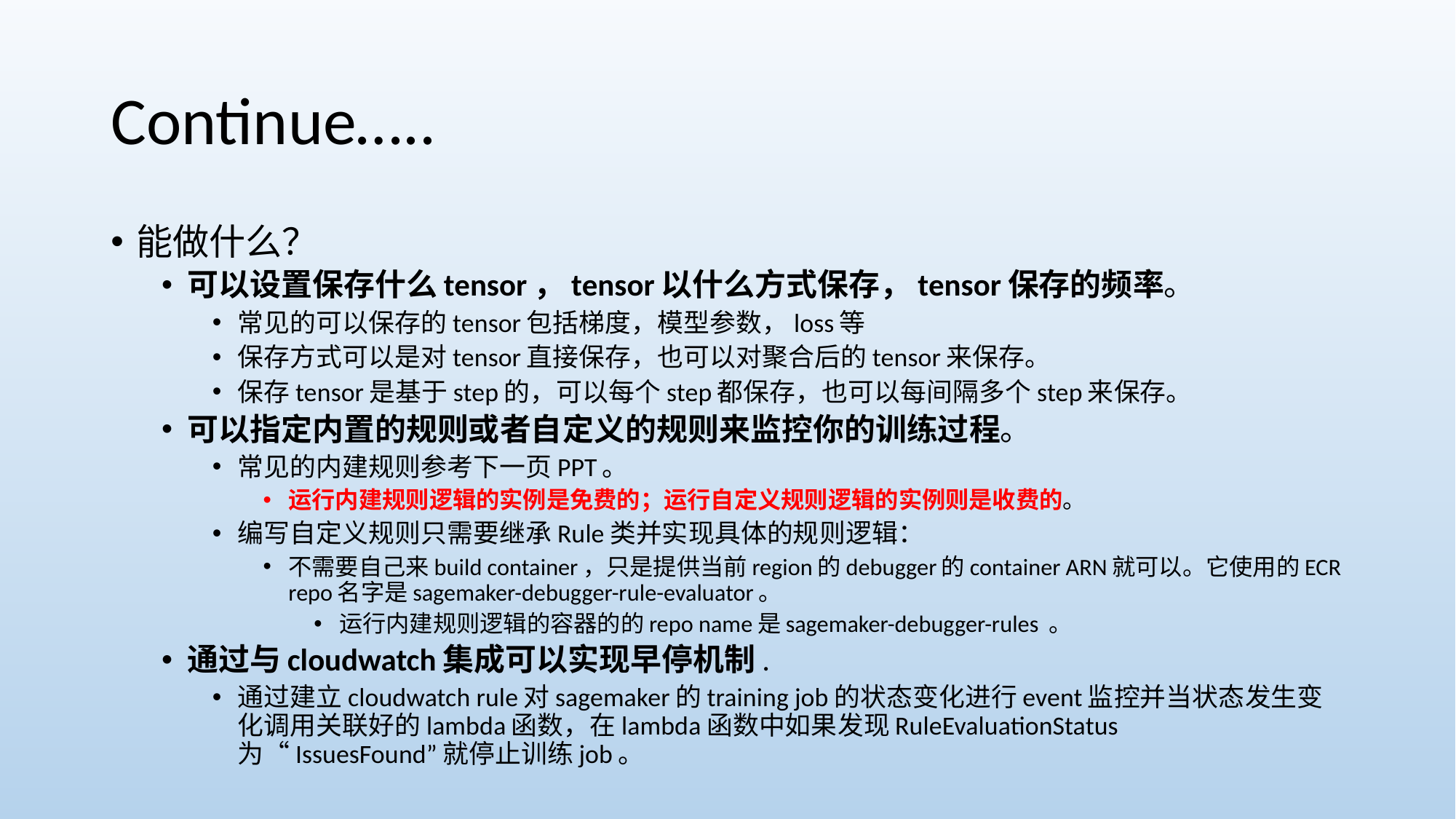

# Continue…..
能做什么？
可以设置保存什么tensor，tensor以什么方式保存，tensor保存的频率。
常见的可以保存的tensor包括梯度，模型参数，loss等
保存方式可以是对tensor直接保存，也可以对聚合后的tensor来保存。
保存tensor是基于step的，可以每个step都保存，也可以每间隔多个step来保存。
可以指定内置的规则或者自定义的规则来监控你的训练过程。
常见的内建规则参考下一页PPT。
运行内建规则逻辑的实例是免费的；运行自定义规则逻辑的实例则是收费的。
编写自定义规则只需要继承Rule类并实现具体的规则逻辑：
不需要自己来build container，只是提供当前region的debugger的container ARN就可以。它使用的ECR repo名字是sagemaker-debugger-rule-evaluator。
运行内建规则逻辑的容器的的repo name是sagemaker-debugger-rules 。
通过与cloudwatch集成可以实现早停机制.
通过建立cloudwatch rule对sagemaker的training job的状态变化进行event监控并当状态发生变化调用关联好的lambda函数，在lambda函数中如果发现RuleEvaluationStatus为“IssuesFound”就停止训练job。